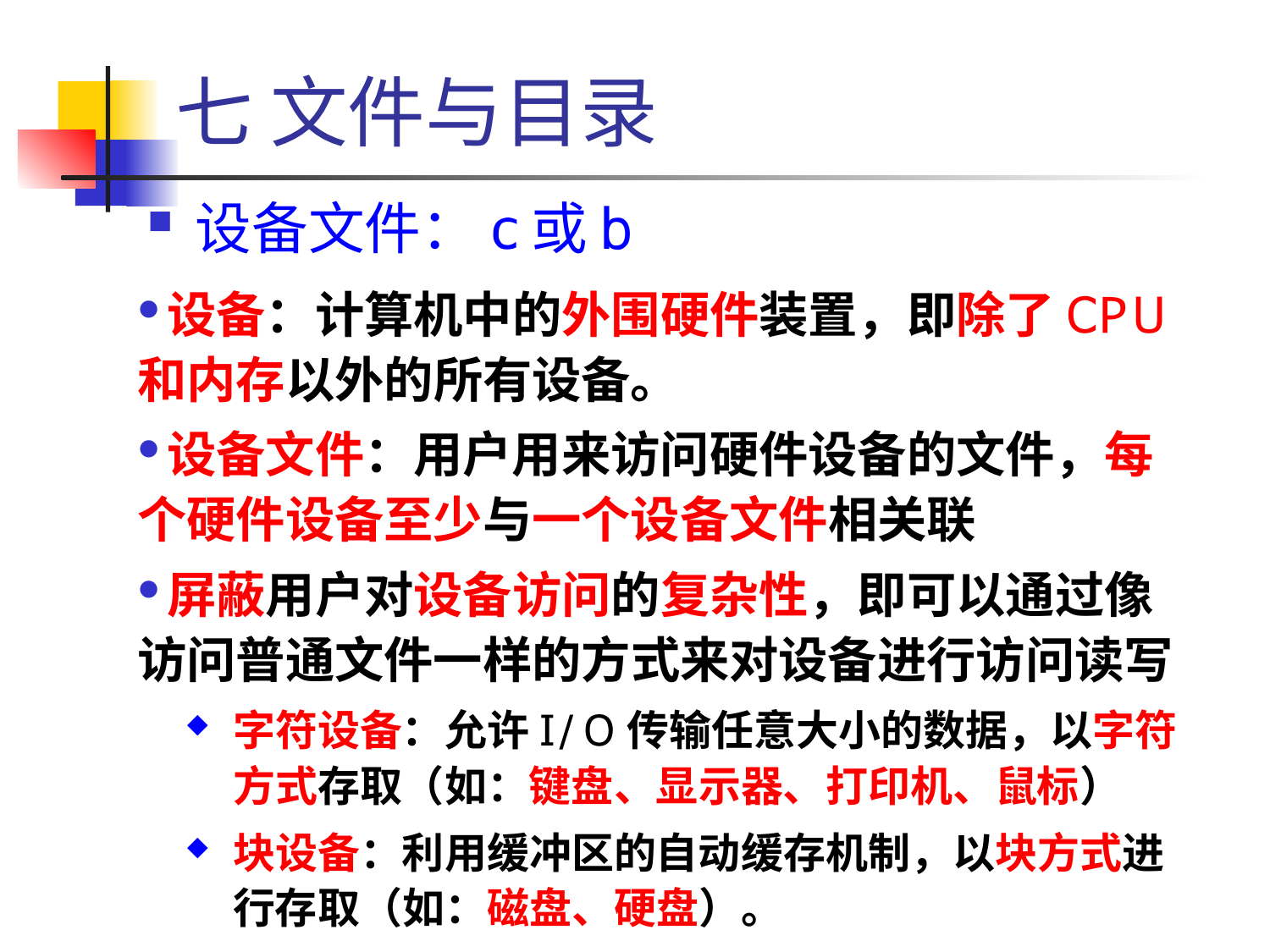

七 文件与目录
设备文件：c或b
设备：计算机中的外围硬件装置，即除了CPU和内存以外的所有设备。
设备文件：用户用来访问硬件设备的文件，每个硬件设备至少与一个设备文件相关联
屏蔽用户对设备访问的复杂性，即可以通过像访问普通文件一样的方式来对设备进行访问读写
字符设备：允许I/O传输任意大小的数据，以字符方式存取（如：键盘、显示器、打印机、鼠标）
块设备：利用缓冲区的自动缓存机制，以块方式进行存取（如：磁盘、硬盘）。